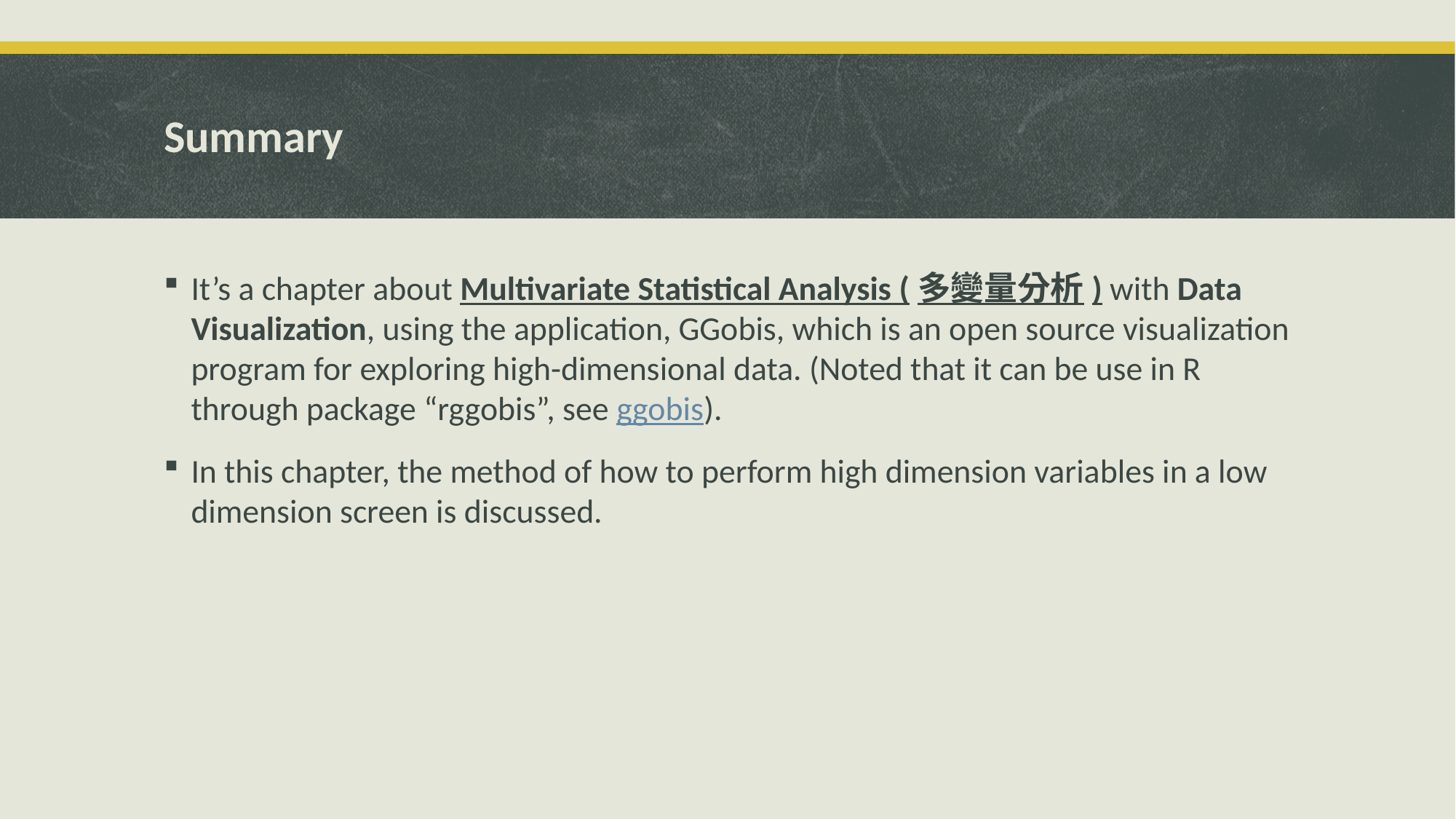

# Summary
It’s a chapter about Multivariate Statistical Analysis (多變量分析) with Data Visualization, using the application, GGobis, which is an open source visualization program for exploring high-dimensional data. (Noted that it can be use in R through package “rggobis”, see ggobis).
In this chapter, the method of how to perform high dimension variables in a low dimension screen is discussed.